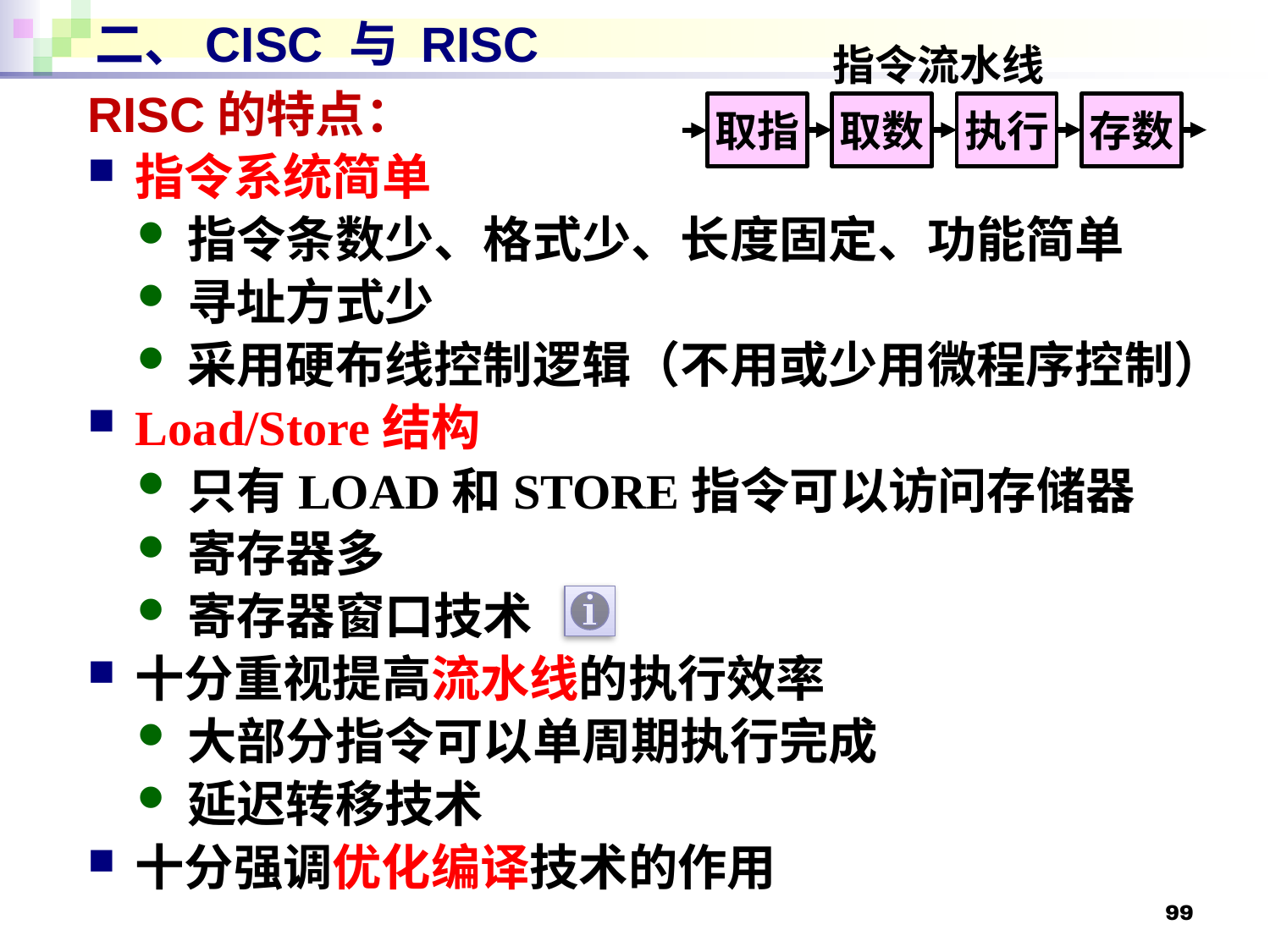

# 二、CISC 与 RISC
指令流水线
取数
执行
存数
取指
RISC的特点：
指令系统简单
指令条数少、格式少、长度固定、功能简单
寻址方式少
采用硬布线控制逻辑（不用或少用微程序控制）
Load/Store结构
只有LOAD和STORE指令可以访问存储器
寄存器多
寄存器窗口技术
十分重视提高流水线的执行效率
大部分指令可以单周期执行完成
延迟转移技术
十分强调优化编译技术的作用

99